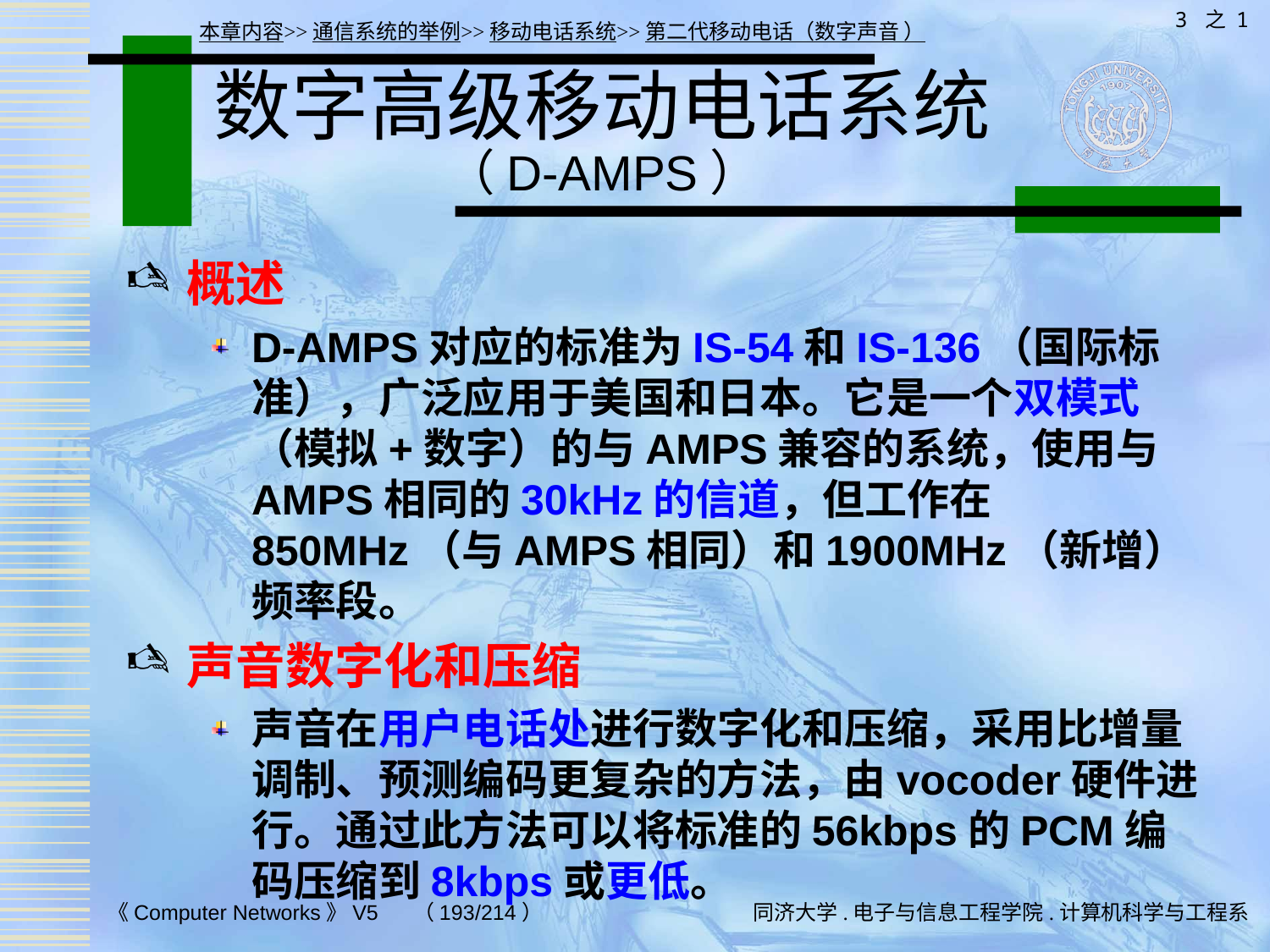

3 之 1
本章内容>>通信系统的举例>>移动电话系统>>第二代移动电话（数字声音 ）
# 数字高级移动电话系统 （D-AMPS）
概述
D-AMPS对应的标准为IS-54和IS-136（国际标准），广泛应用于美国和日本。它是一个双模式（模拟+数字）的与AMPS兼容的系统，使用与AMPS相同的30kHz的信道，但工作在850MHz（与AMPS相同）和1900MHz（新增）频率段。
声音数字化和压缩
声音在用户电话处进行数字化和压缩，采用比增量调制、预测编码更复杂的方法，由vocoder硬件进行。通过此方法可以将标准的56kbps的PCM编码压缩到8kbps或更低。